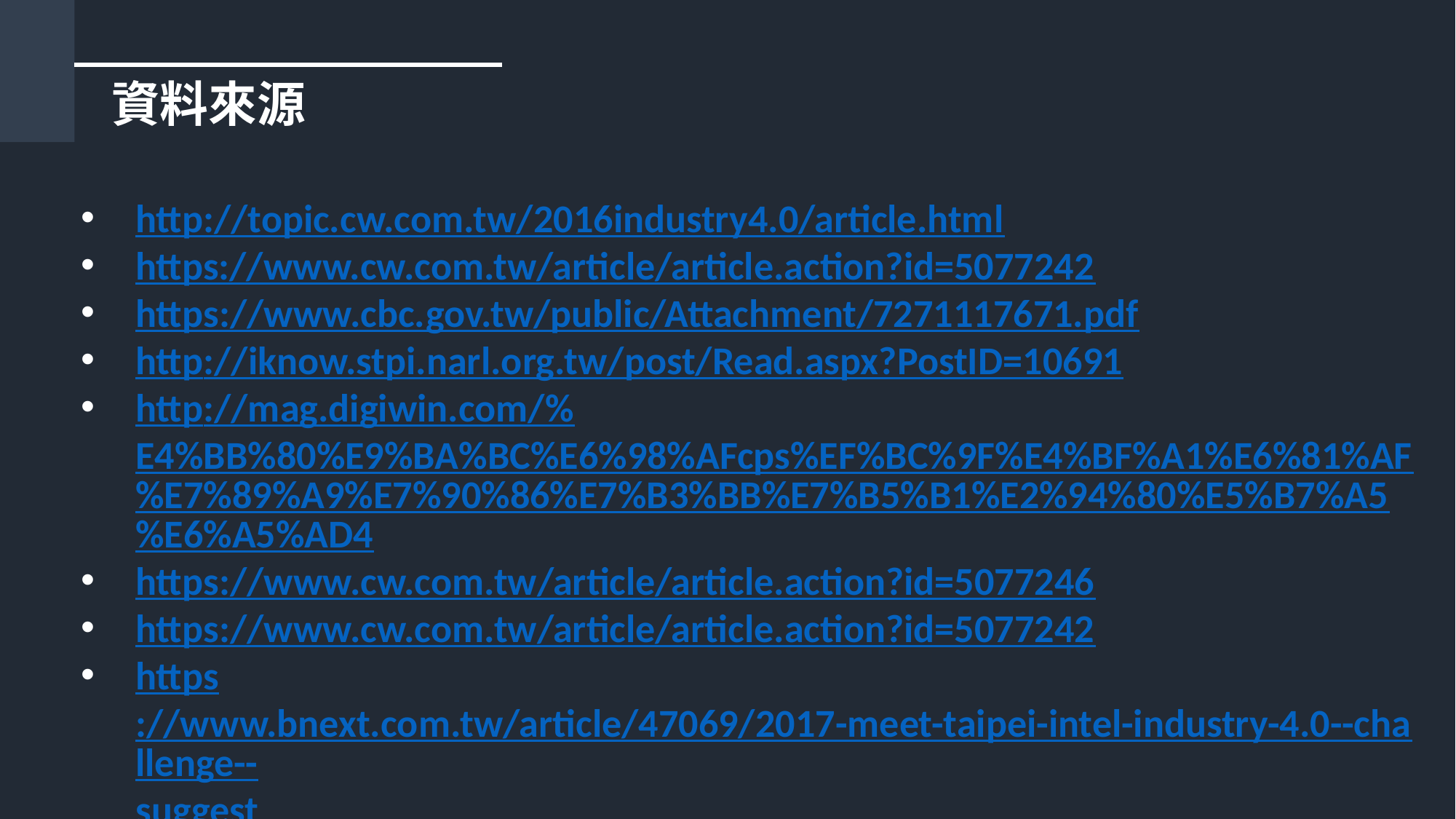

# 資料來源
http://topic.cw.com.tw/2016industry4.0/article.html
https://www.cw.com.tw/article/article.action?id=5077242
https://www.cbc.gov.tw/public/Attachment/7271117671.pdf
http://iknow.stpi.narl.org.tw/post/Read.aspx?PostID=10691
http://mag.digiwin.com/%E4%BB%80%E9%BA%BC%E6%98%AFcps%EF%BC%9F%E4%BF%A1%E6%81%AF%E7%89%A9%E7%90%86%E7%B3%BB%E7%B5%B1%E2%94%80%E5%B7%A5%E6%A5%AD4
https://www.cw.com.tw/article/article.action?id=5077246
https://www.cw.com.tw/article/article.action?id=5077242
https://www.bnext.com.tw/article/47069/2017-meet-taipei-intel-industry-4.0--challenge--suggest
https://www.cw.com.tw/article/article.action?id=5084214
ADD YOUR TEXT
标题数字等都可以通过点击和重新输入进行更改。

A
D

ADD YOUR TEXT
ADD YOUR TEXT

B
ADD YOUR TEXT

C
标题数字等都可以通过点击和重新输入进行更改。
标题数字等都可以通过点击和重新输入进行更改。